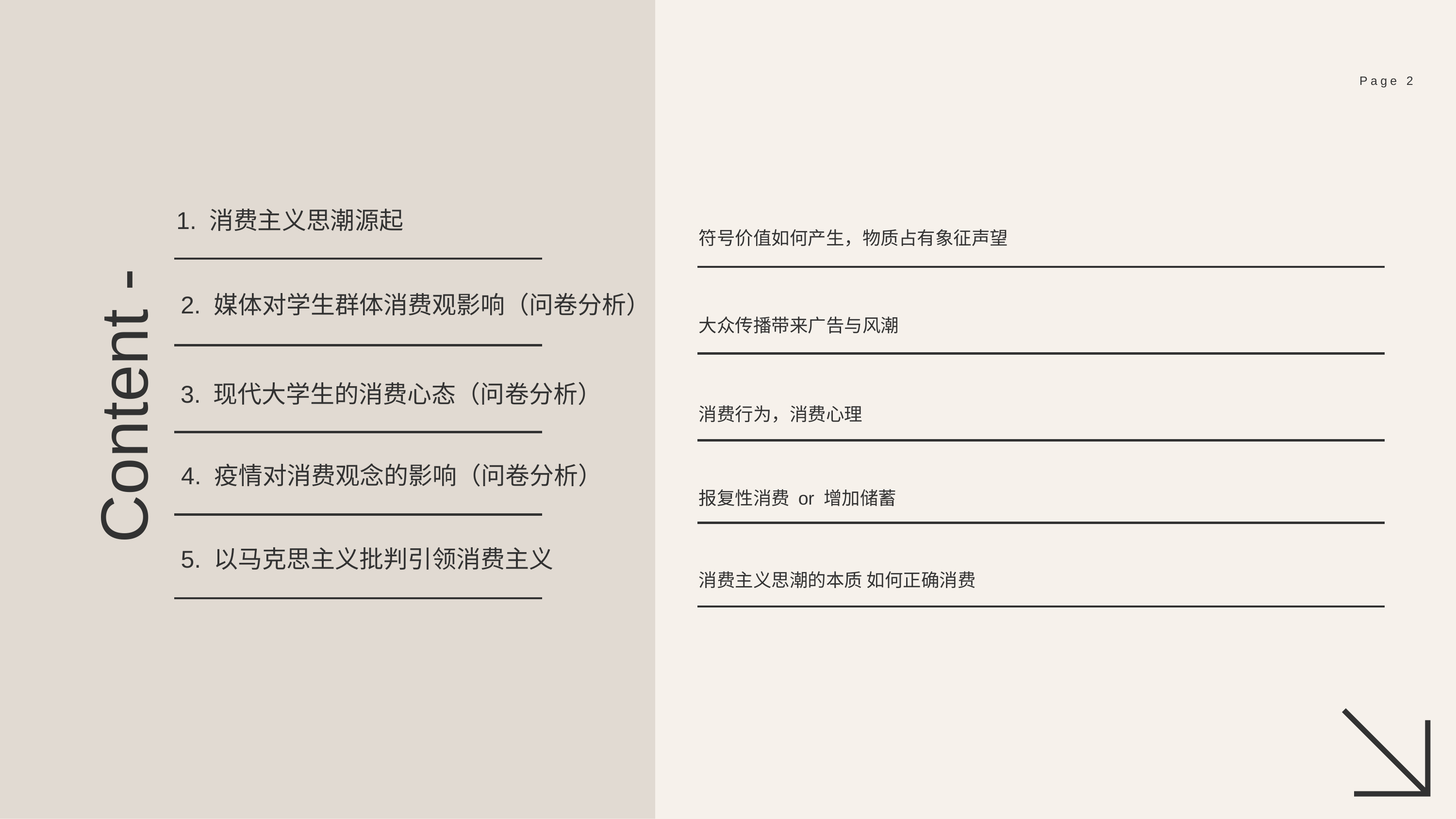

Page 2
1. 消费主义思潮源起
符号价值如何产生，物质占有象征声望
2. 媒体对学生群体消费观影响（问卷分析）
大众传播带来广告与风潮
Content -
3. 现代大学生的消费心态（问卷分析）
消费行为，消费心理
4. 疫情对消费观念的影响（问卷分析）
报复性消费 or 增加储蓄
5. 以马克思主义批判引领消费主义
消费主义思潮的本质 如何正确消费